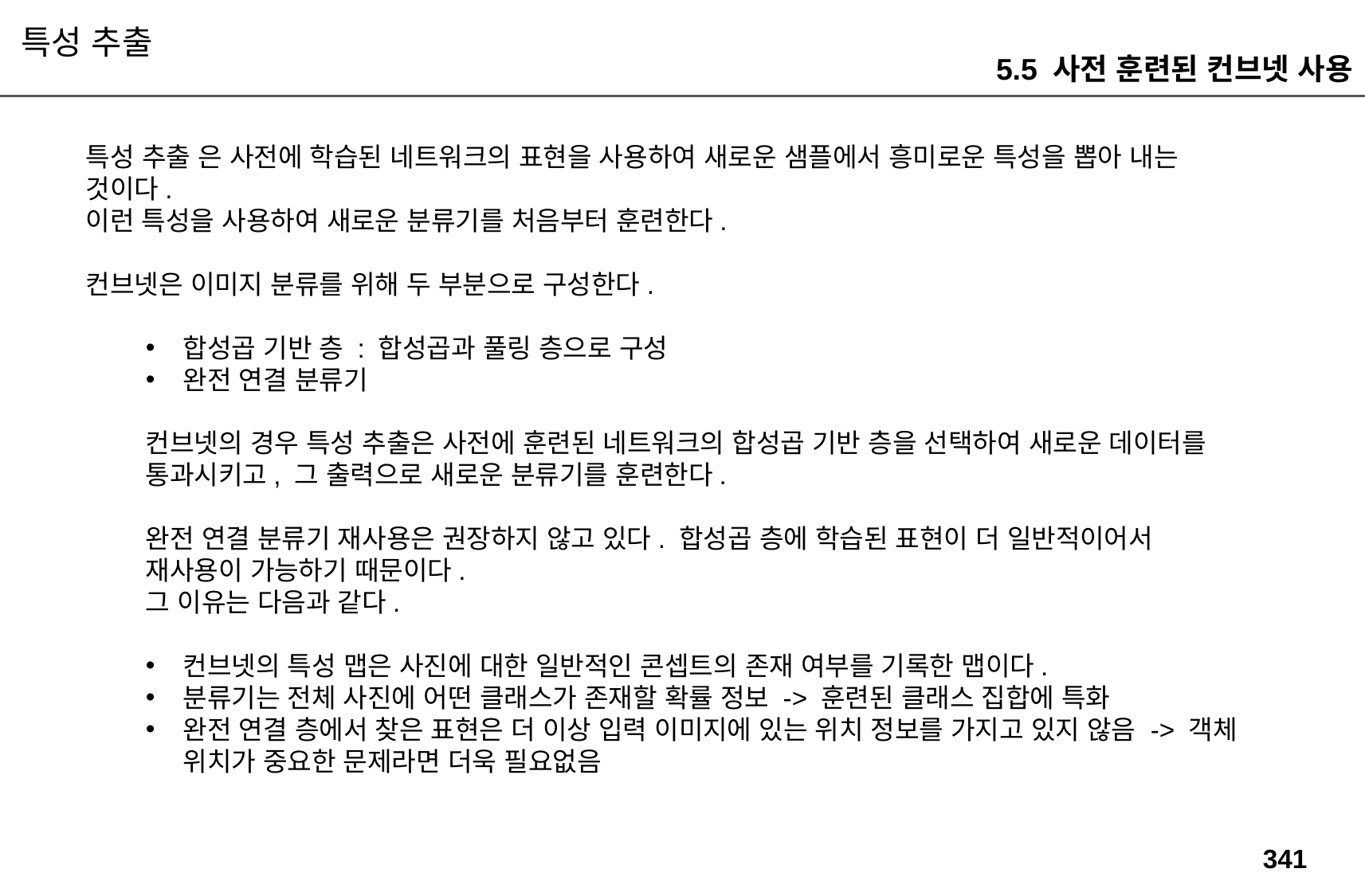

특성 추출
5.5 사전 훈련된 컨브넷 사용
특성 추출 은 사전에 학습된 네트워크의 표현을 사용하여 새로운 샘플에서 흥미로운 특성을 뽑아 내는 것이다.
이런 특성을 사용하여 새로운 분류기를 처음부터 훈련한다.

컨브넷은 이미지 분류를 위해 두 부분으로 구성한다.

합성곱 기반 층 : 합성곱과 풀링 층으로 구성
완전 연결 분류기

컨브넷의 경우 특성 추출은 사전에 훈련된 네트워크의 합성곱 기반 층을 선택하여 새로운 데이터를 통과시키고, 그 출력으로 새로운 분류기를 훈련한다.

완전 연결 분류기 재사용은 권장하지 않고 있다. 합성곱 층에 학습된 표현이 더 일반적이어서 재사용이 가능하기 때문이다.
그 이유는 다음과 같다.

컨브넷의 특성 맵은 사진에 대한 일반적인 콘셉트의 존재 여부를 기록한 맵이다.
분류기는 전체 사진에 어떤 클래스가 존재할 확률 정보 -> 훈련된 클래스 집합에 특화
완전 연결 층에서 찾은 표현은 더 이상 입력 이미지에 있는 위치 정보를 가지고 있지 않음 -> 객체 위치가 중요한 문제라면 더욱 필요없음